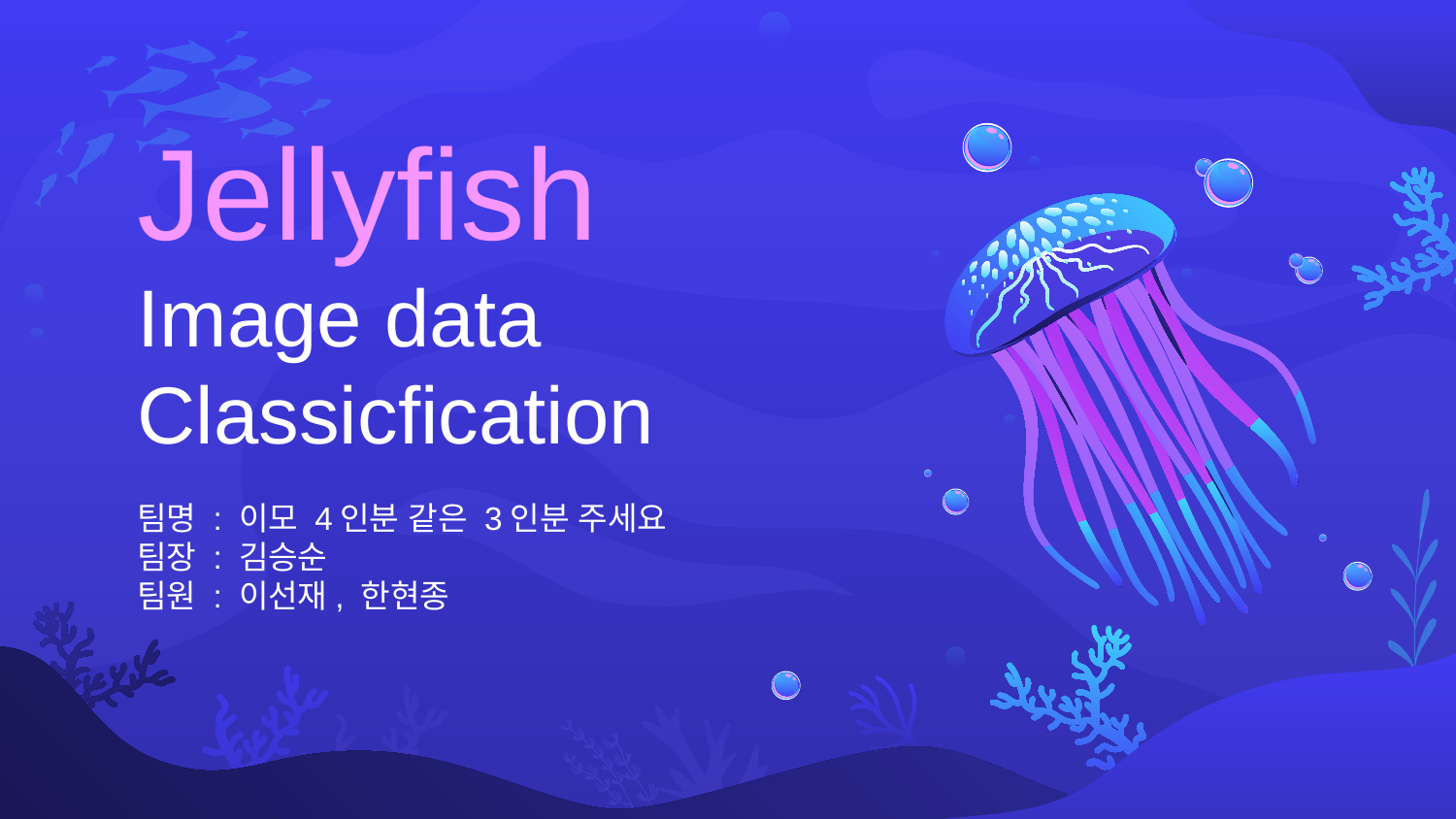

# Jellyfish Image data Classicfication

팀명 : 이모 4인분 같은 3인분 주세요
팀장 : 김승순
팀원 : 이선재, 한현종